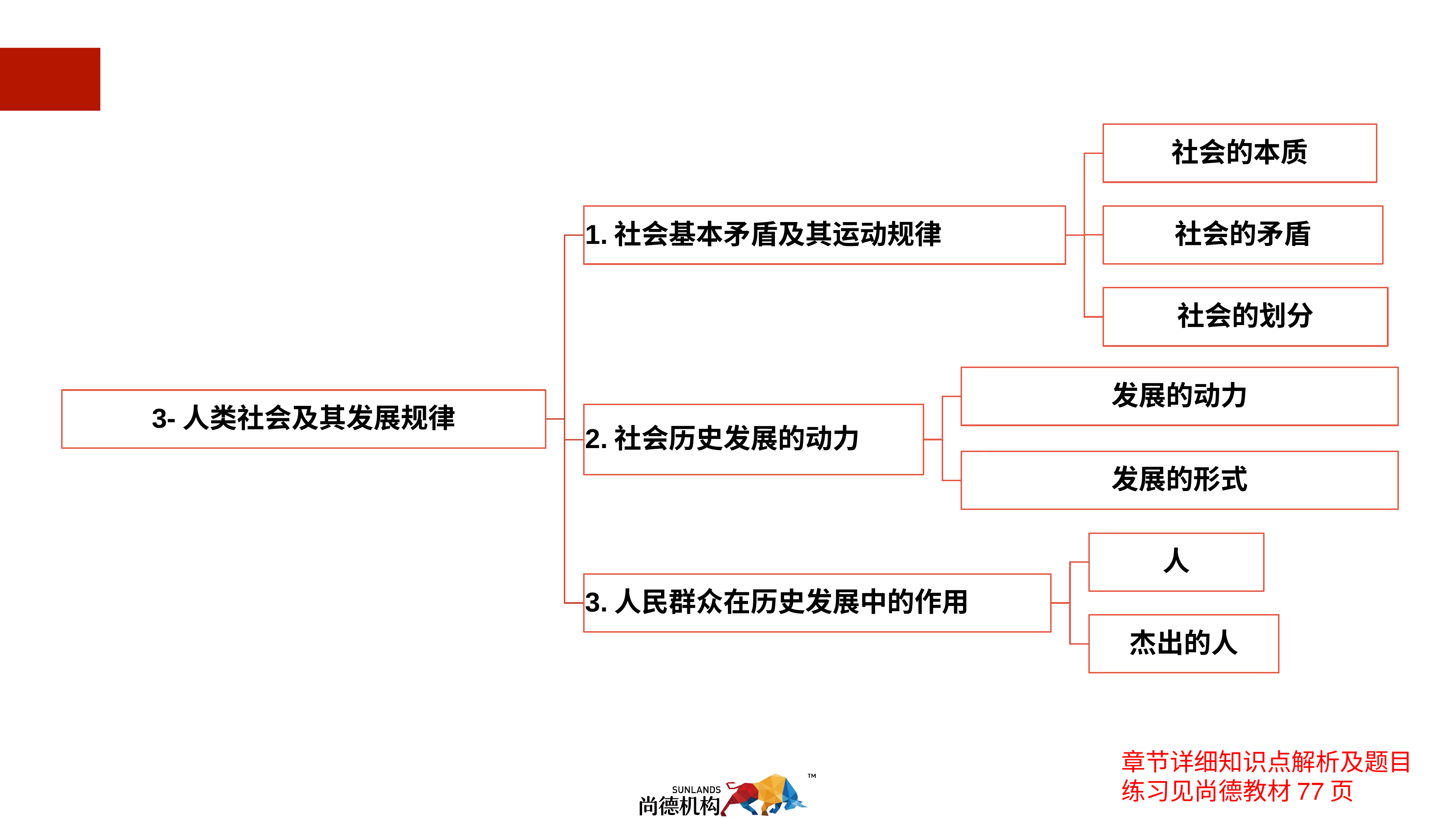

3-人类社会及其发展规律
1.社会基本矛盾及其运动规律
社会的本质
社会的矛盾
社会的划分
2.社会历史发展的动力
发展的动力
发展的形式
3.人民群众在历史发展中的作用
人
杰出的人
章节详细知识点解析及题目练习见尚德教材77页